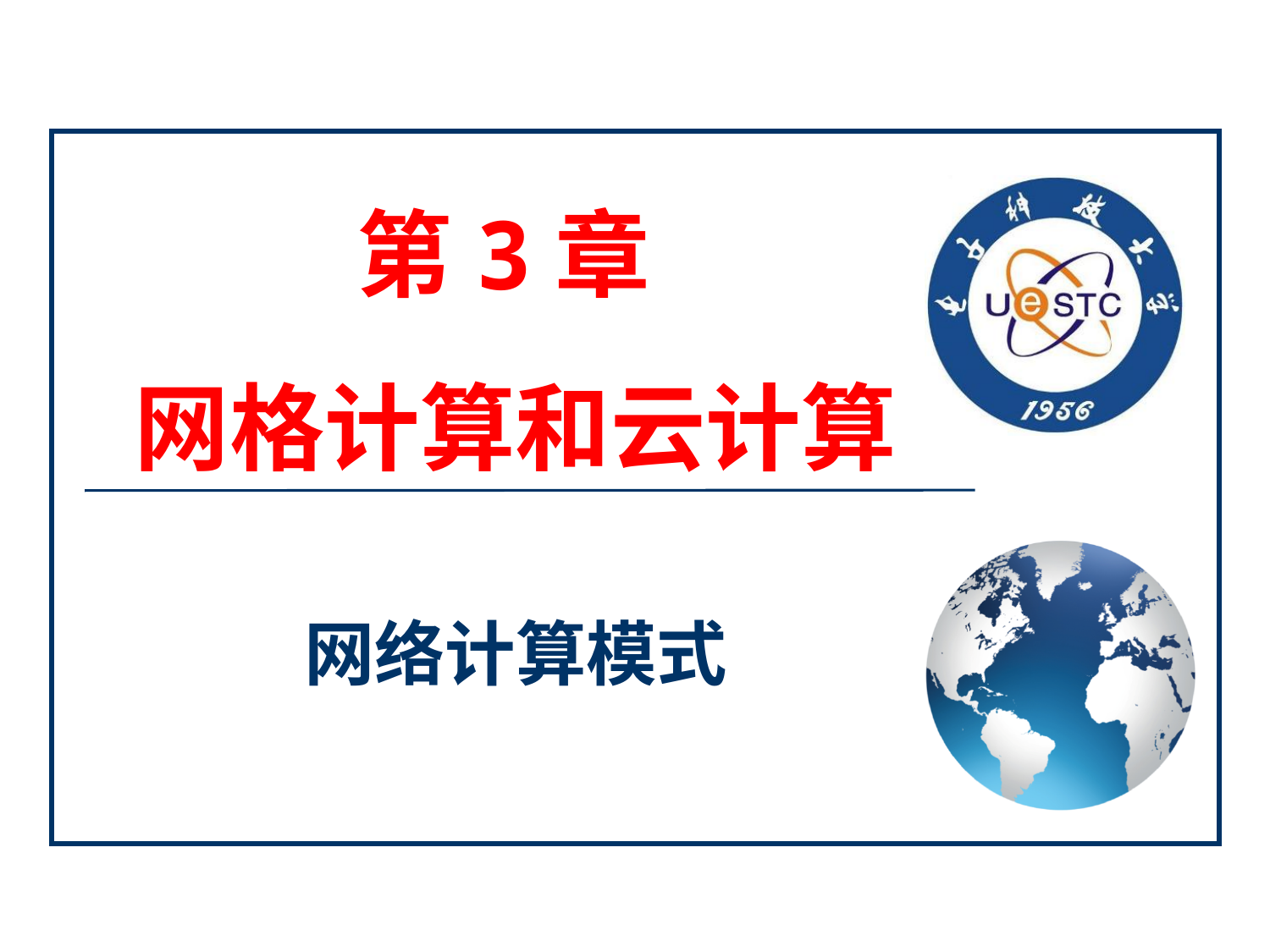

Add your company slogan
# 第3章 网格计算和云计算
网络计算模式